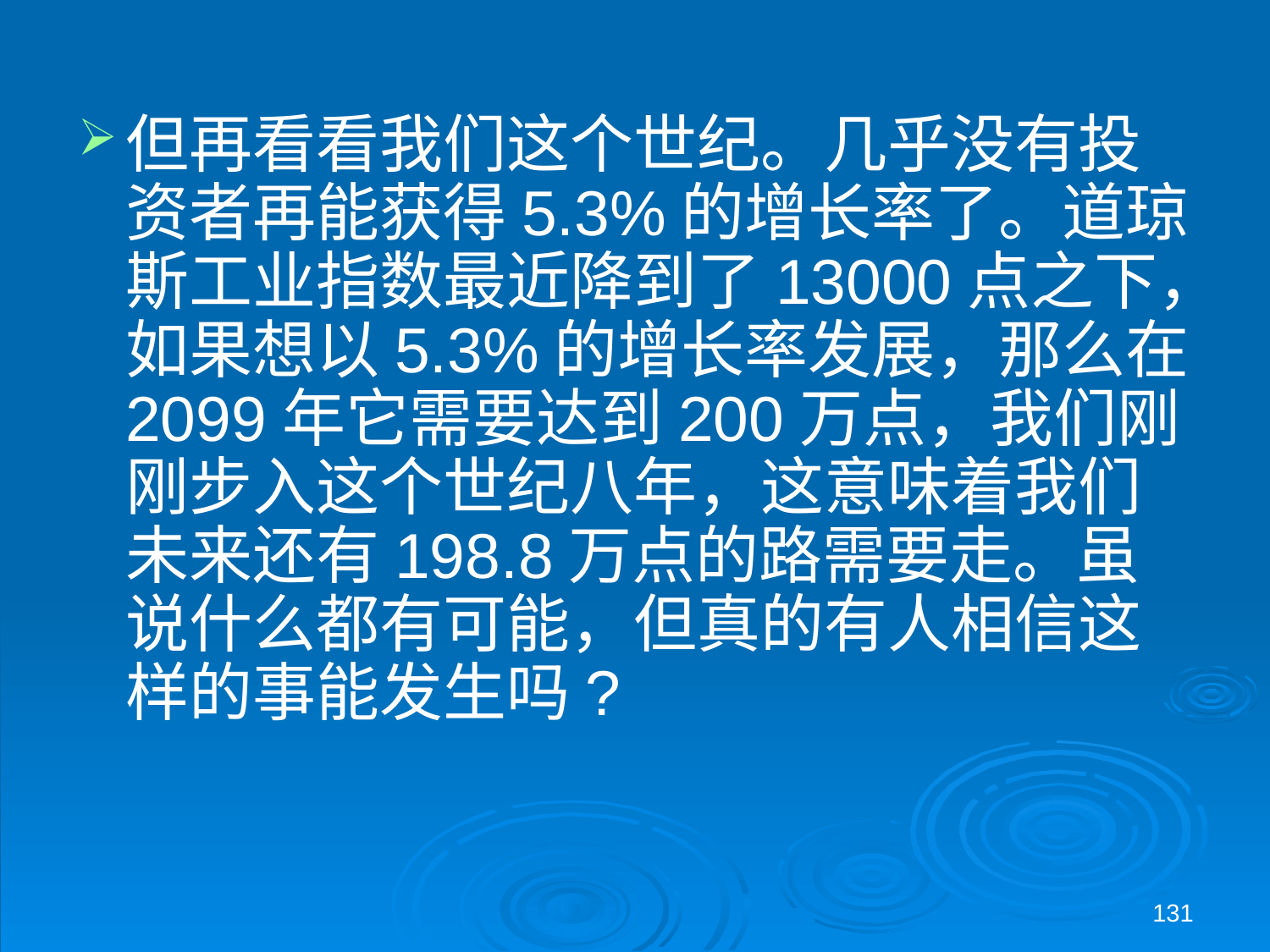

但再看看我们这个世纪。几乎没有投资者再能获得5.3%的增长率了。道琼斯工业指数最近降到了13000点之下，如果想以5.3%的增长率发展，那么在2099年它需要达到200万点，我们刚刚步入这个世纪八年，这意味着我们未来还有198.8万点的路需要走。虽说什么都有可能，但真的有人相信这样的事能发生吗?
131